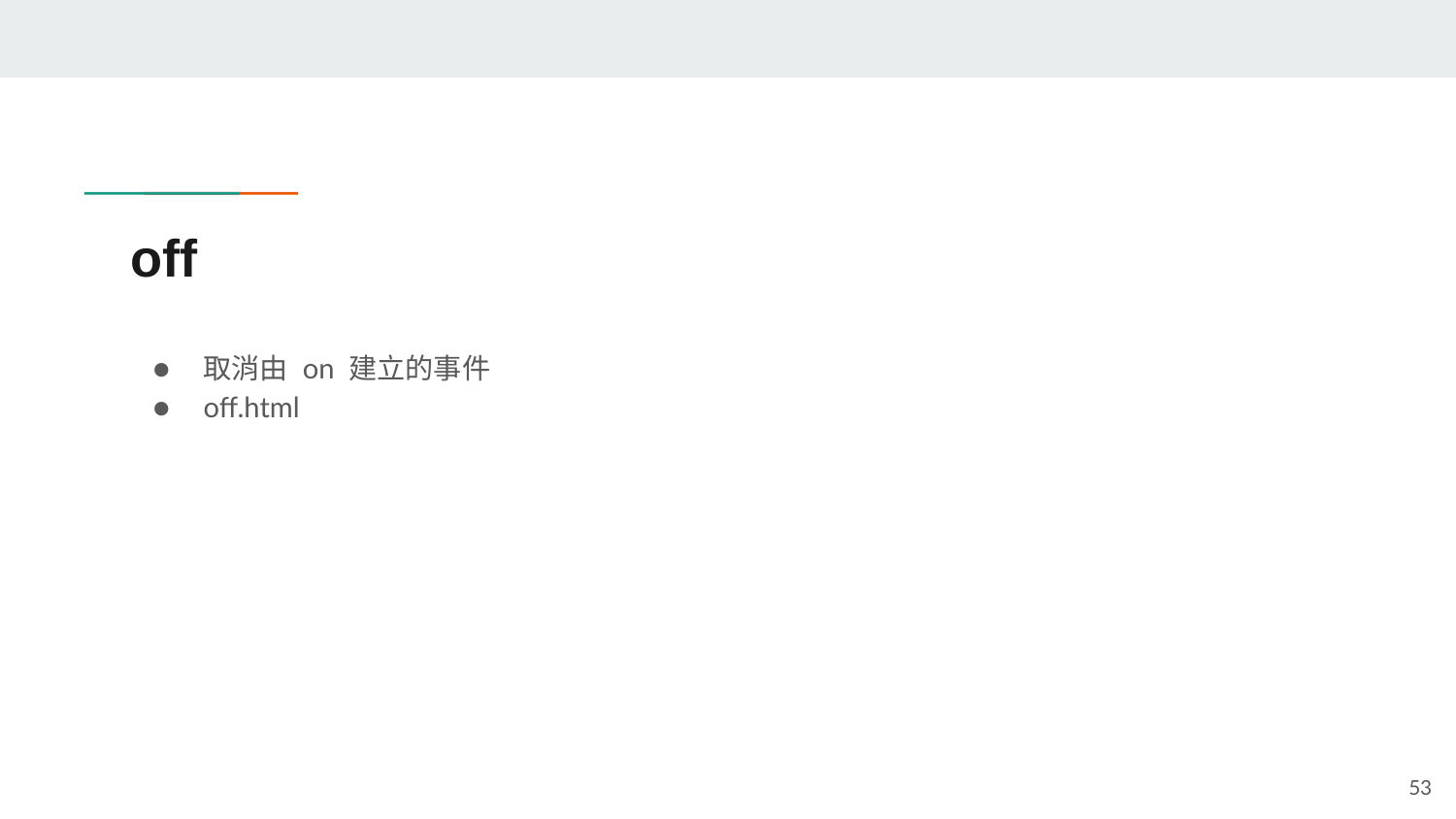

# off
取消由 on 建立的事件
off.html
53